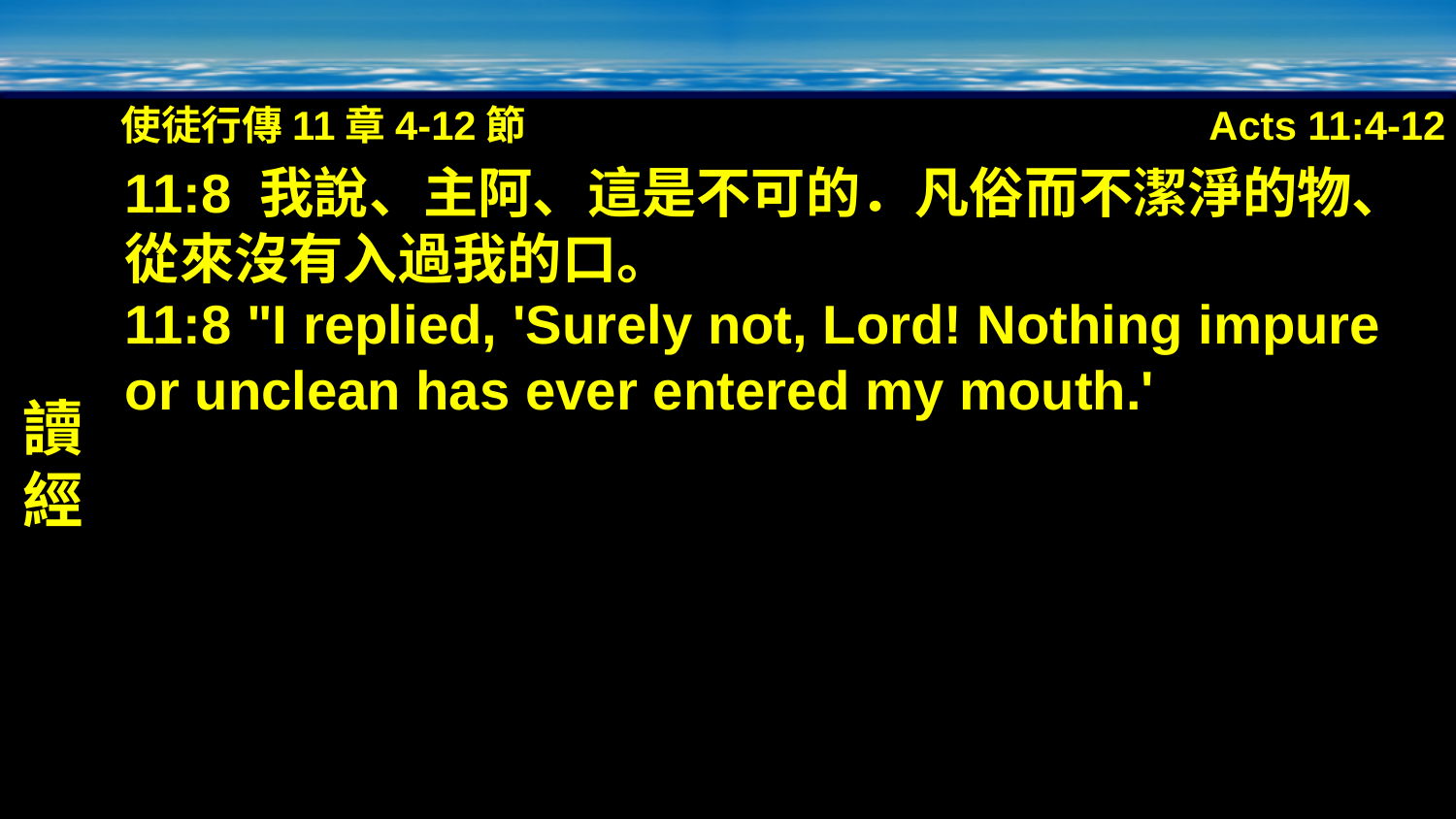

使徒行傳11章4-12節
Acts 11:4-12
讀經
11:8 我說、主阿、這是不可的．凡俗而不潔淨的物、從來沒有入過我的口。
11:8 "I replied, 'Surely not, Lord! Nothing impure or unclean has ever entered my mouth.'